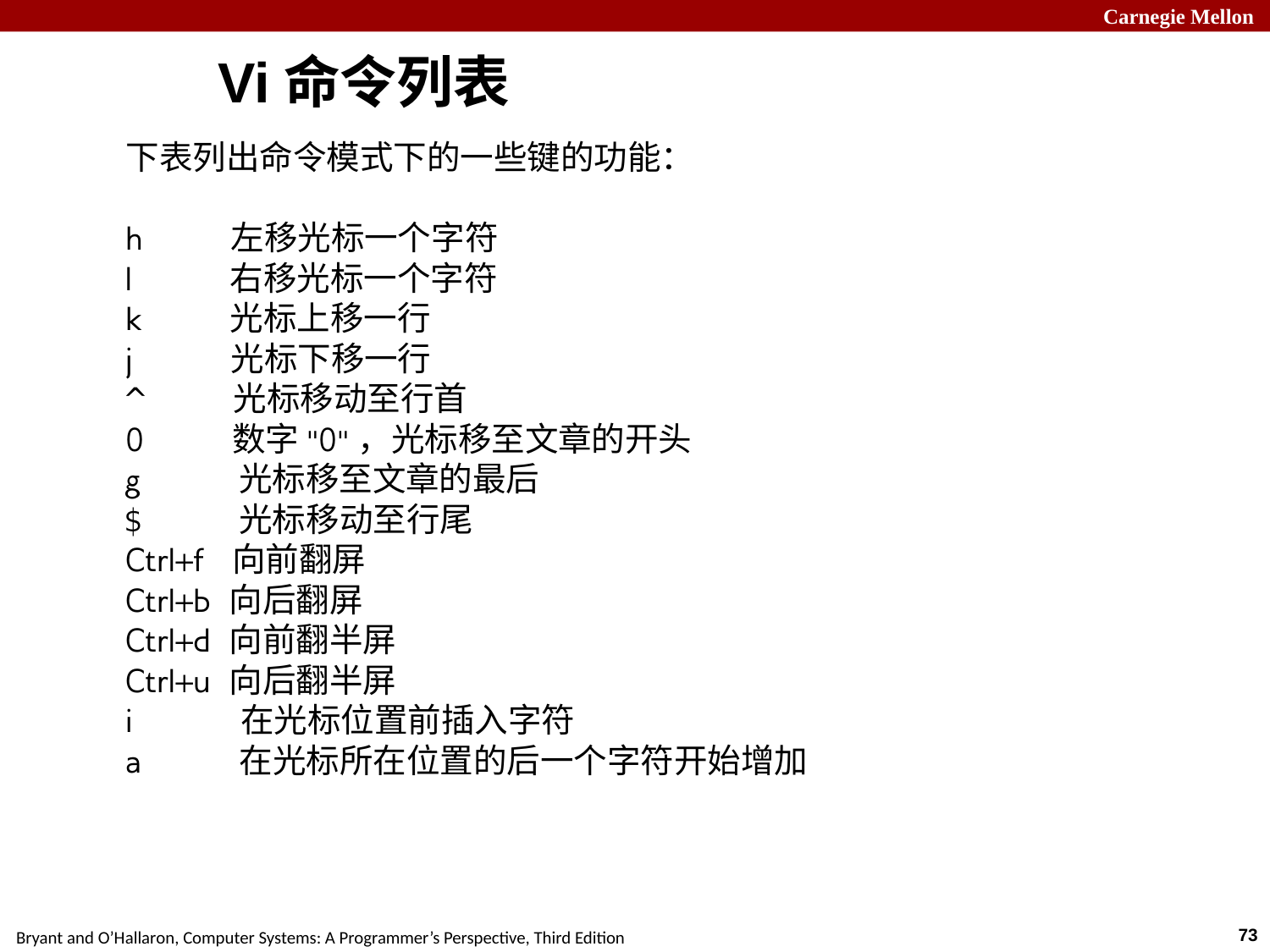

Vi命令列表
下表列出命令模式下的一些键的功能：

h        左移光标一个字符
l         右移光标一个字符
k        光标上移一行
j         光标下移一行
^        光标移动至行首
0        数字"0"，光标移至文章的开头
g         光标移至文章的最后
$         光标移动至行尾
Ctrl+f  向前翻屏
Ctrl+b 向后翻屏
Ctrl+d 向前翻半屏
Ctrl+u 向后翻半屏
i          在光标位置前插入字符
a         在光标所在位置的后一个字符开始增加